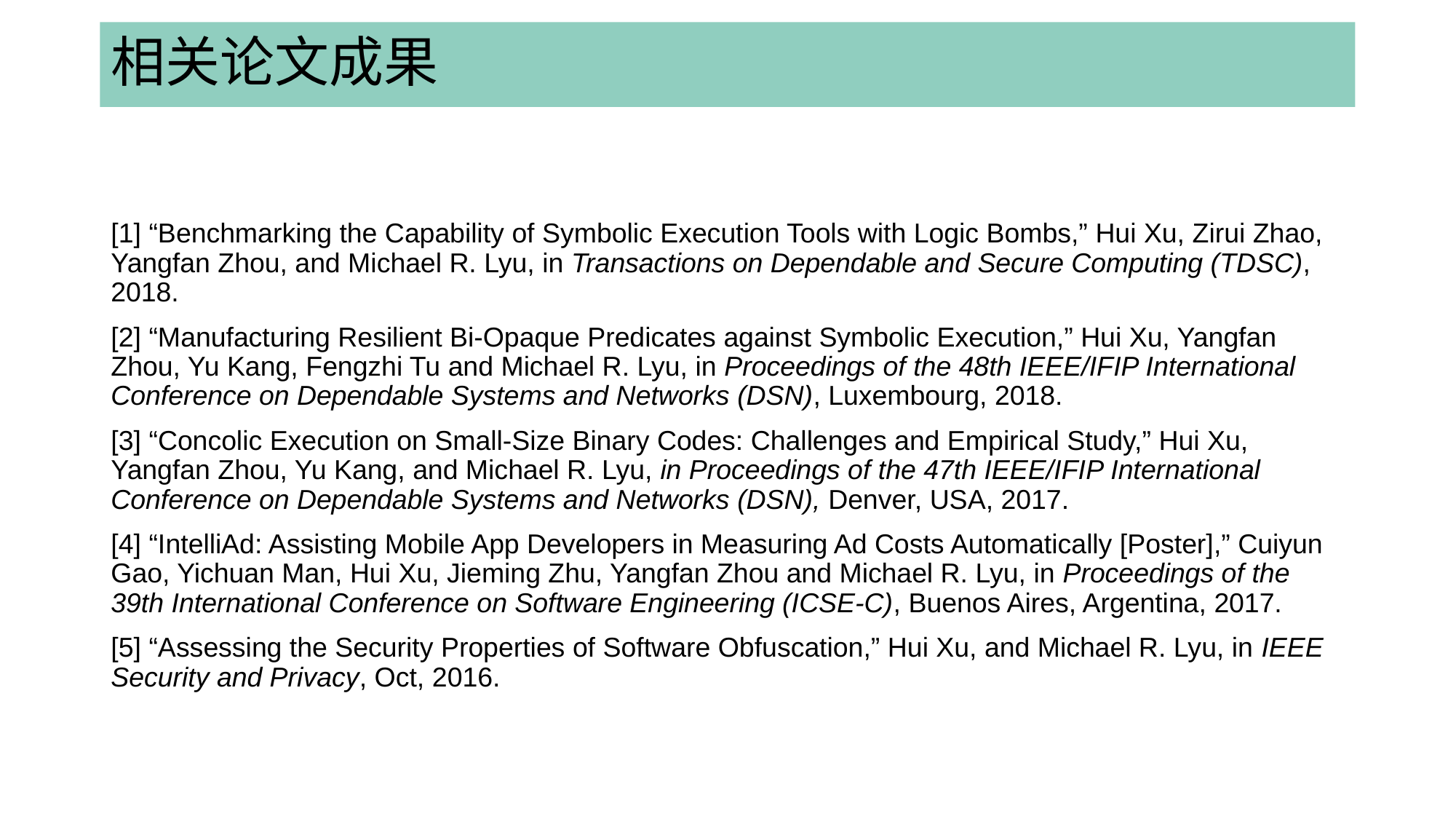

# 相关论文成果
[1] “Benchmarking the Capability of Symbolic Execution Tools with Logic Bombs,” Hui Xu, Zirui Zhao, Yangfan Zhou, and Michael R. Lyu, in Transactions on Dependable and Secure Computing (TDSC), 2018.
[2] “Manufacturing Resilient Bi-Opaque Predicates against Symbolic Execution,” Hui Xu, Yangfan Zhou, Yu Kang, Fengzhi Tu and Michael R. Lyu, in Proceedings of the 48th IEEE/IFIP International Conference on Dependable Systems and Networks (DSN), Luxembourg, 2018.
[3] “Concolic Execution on Small-Size Binary Codes: Challenges and Empirical Study,” Hui Xu, Yangfan Zhou, Yu Kang, and Michael R. Lyu, in Proceedings of the 47th IEEE/IFIP International Conference on Dependable Systems and Networks (DSN), Denver, USA, 2017.
[4] “IntelliAd: Assisting Mobile App Developers in Measuring Ad Costs Automatically [Poster],” Cuiyun Gao, Yichuan Man, Hui Xu, Jieming Zhu, Yangfan Zhou and Michael R. Lyu, in Proceedings of the 39th International Conference on Software Engineering (ICSE-C), Buenos Aires, Argentina, 2017.
[5] “Assessing the Security Properties of Software Obfuscation,” Hui Xu, and Michael R. Lyu, in IEEE Security and Privacy, Oct, 2016.